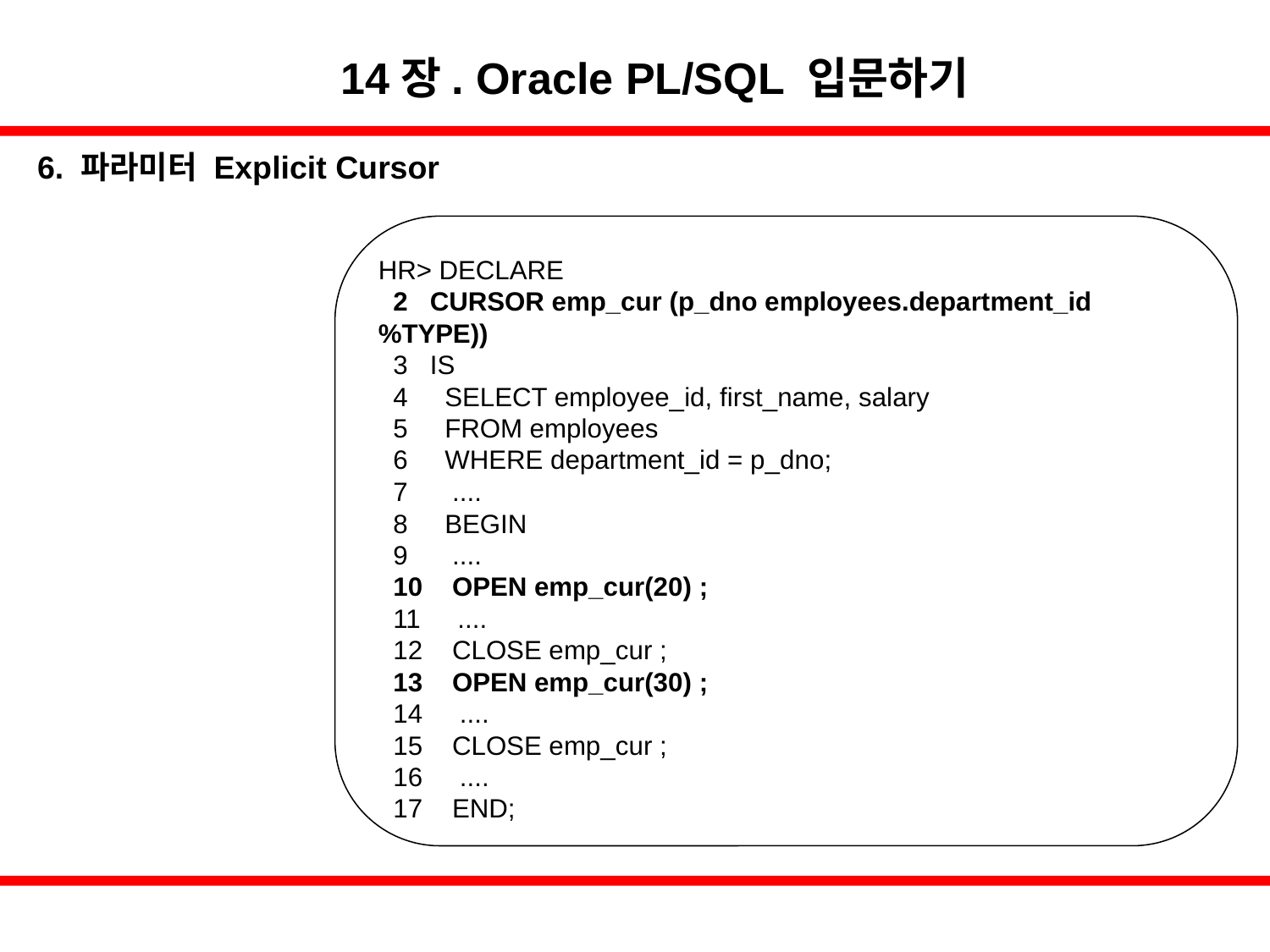

14장. Oracle PL/SQL 입문하기

6. 파라미터 Explicit Cursor
HR> DECLARE
  2   CURSOR emp_cur (p_dno employees.department_id%TYPE))
  3   IS
  4     SELECT employee_id, first_name, salary
  5     FROM employees
  6     WHERE department_id = p_dno;
  7      ....
  8     BEGIN
  9      ....
  10    OPEN emp_cur(20) ;
  11     ....
  12    CLOSE emp_cur ;
  13    OPEN emp_cur(30) ;
  14     ....
  15    CLOSE emp_cur ;
  16     ....
  17    END;